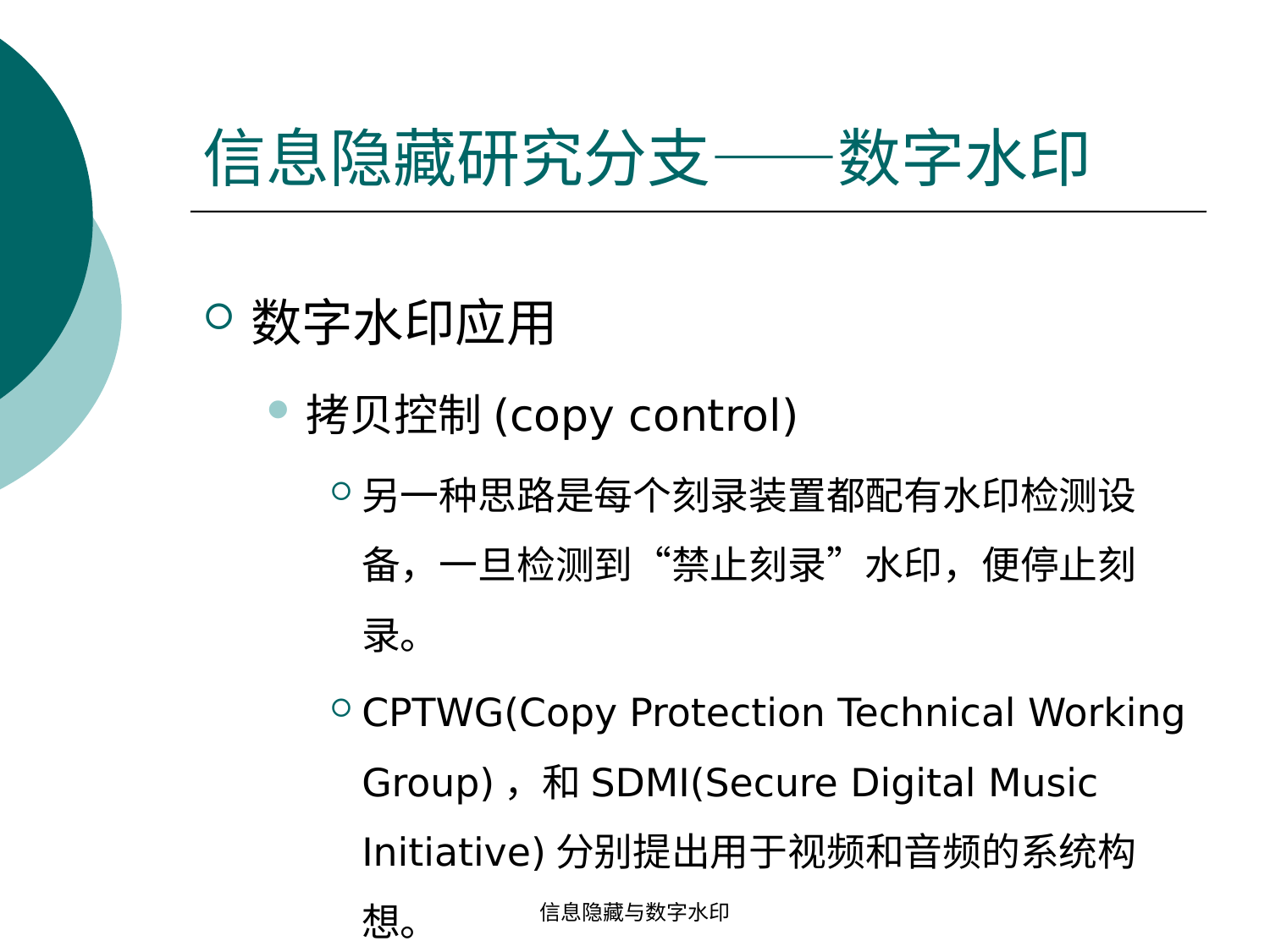

# 信息隐藏研究分支——数字水印
数字水印应用
拷贝控制(copy control)
另一种思路是每个刻录装置都配有水印检测设备，一旦检测到“禁止刻录”水印，便停止刻录。
CPTWG(Copy Protection Technical Working Group)，和SDMI(Secure Digital Music Initiative)分别提出用于视频和音频的系统构想。

信息隐藏与数字水印
79